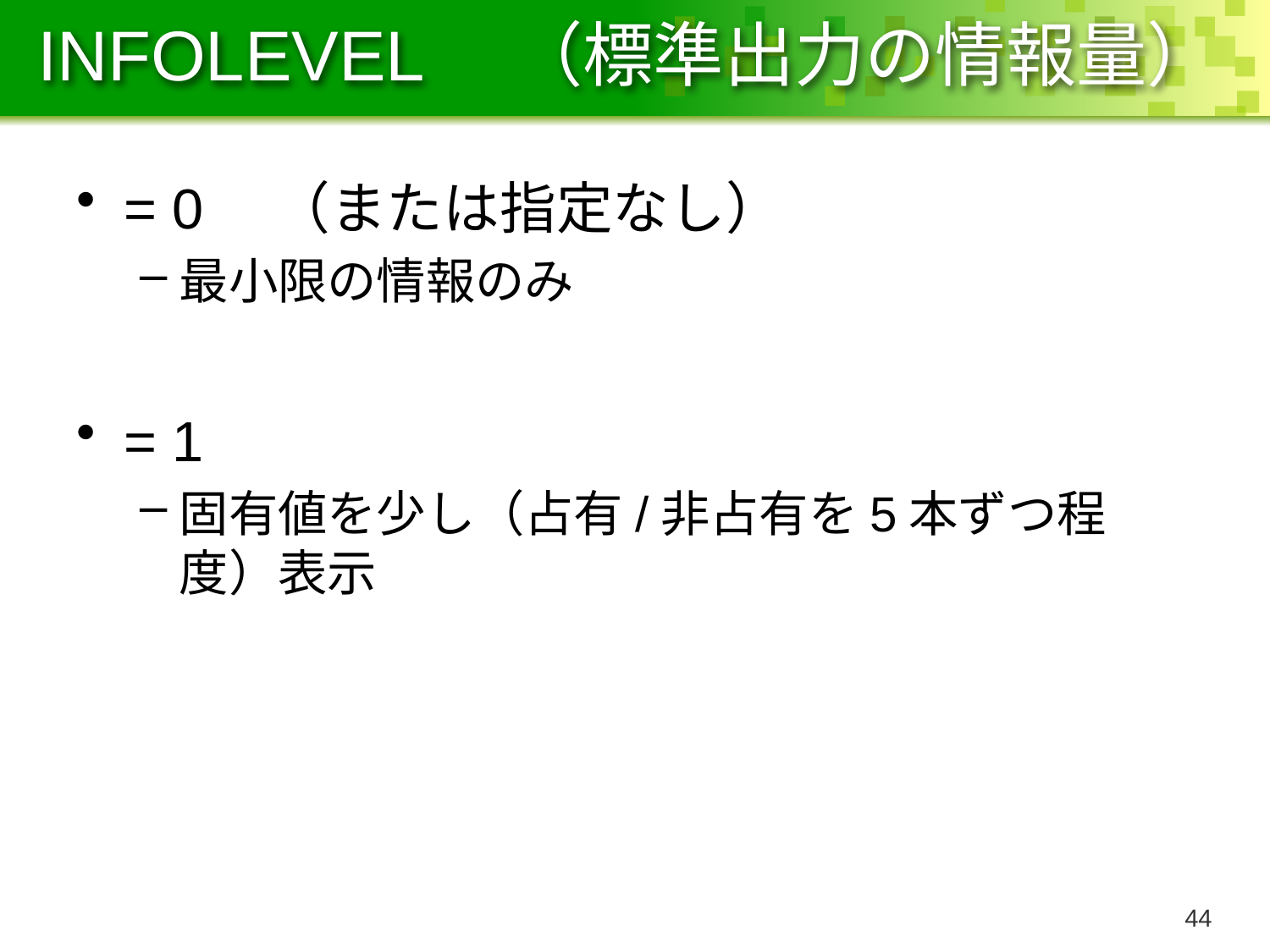

# INFOLEVEL　（標準出力の情報量）
= 0　（または指定なし）
最小限の情報のみ

= 1
固有値を少し（占有/非占有を5本ずつ程度）表示
44